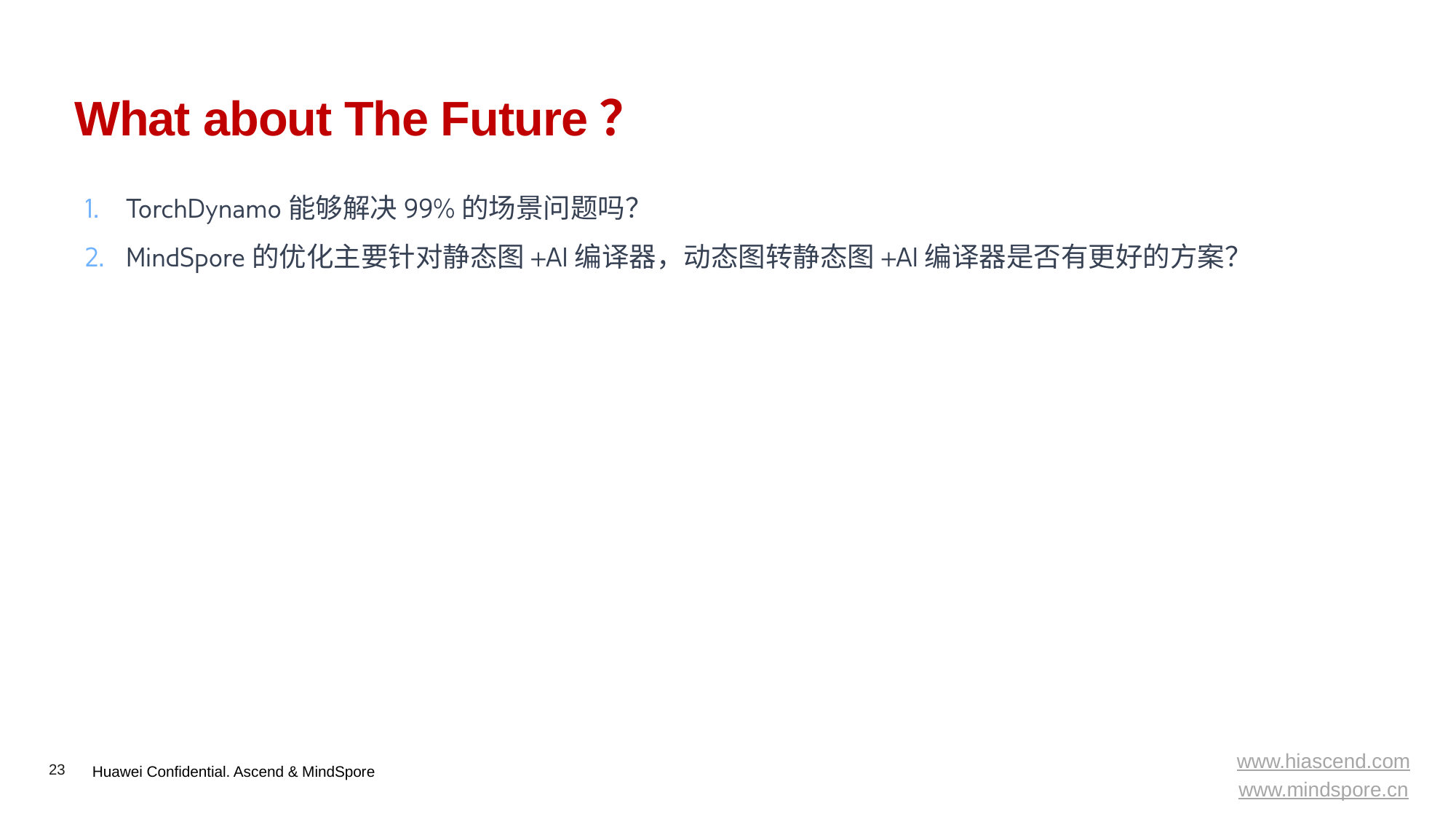

# What about The Future？
TorchDynamo能够解决99%的场景问题吗？
MindSpore的优化主要针对静态图+AI编译器，动态图转静态图+AI编译器是否有更好的方案？